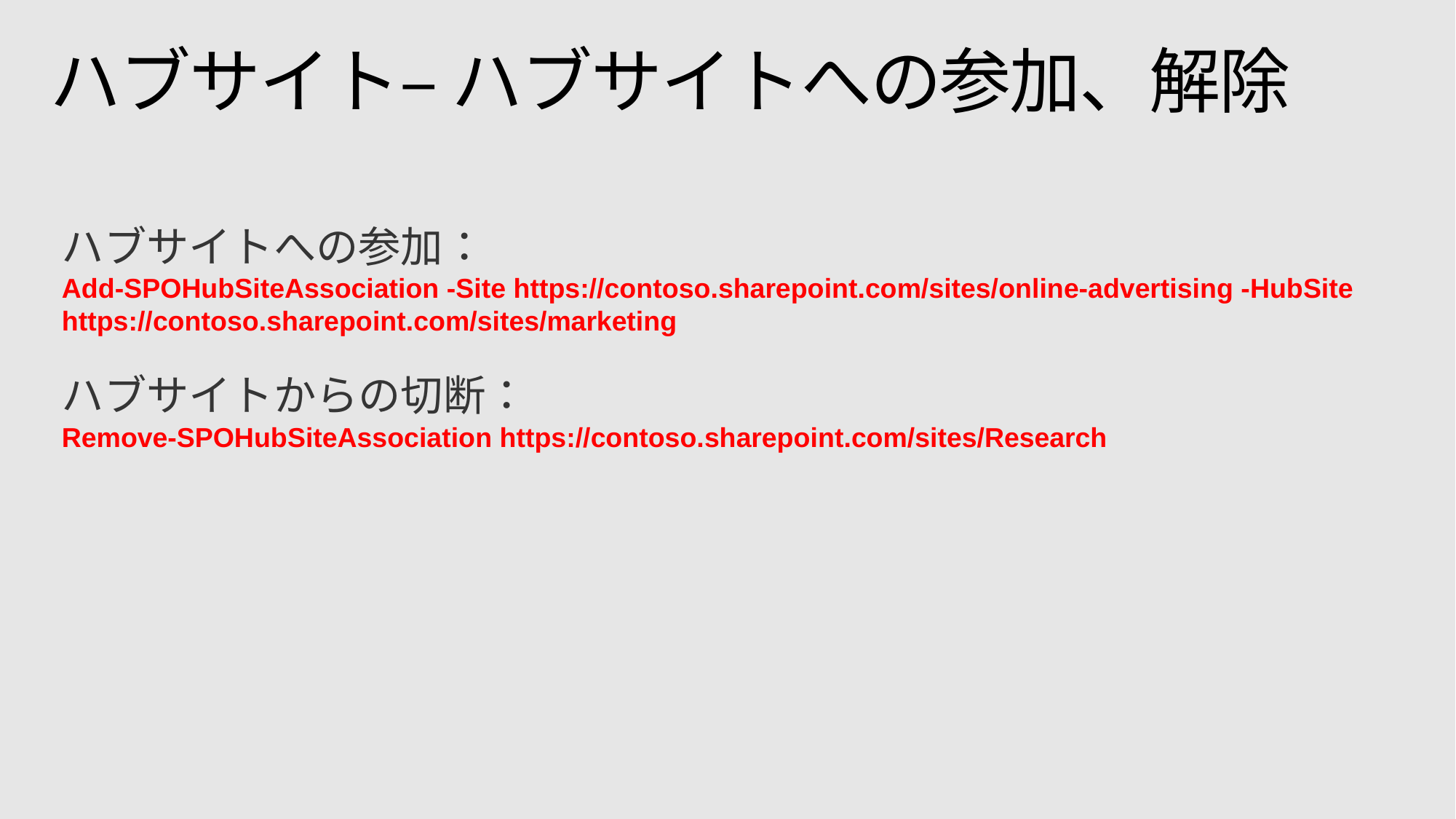

# ハブサイト– ハブサイトへの参加、解除
ハブサイトへの参加：
Add-SPOHubSiteAssociation -Site https://contoso.sharepoint.com/sites/online-advertising -HubSite https://contoso.sharepoint.com/sites/marketing

ハブサイトからの切断：
Remove-SPOHubSiteAssociation https://contoso.sharepoint.com/sites/Research